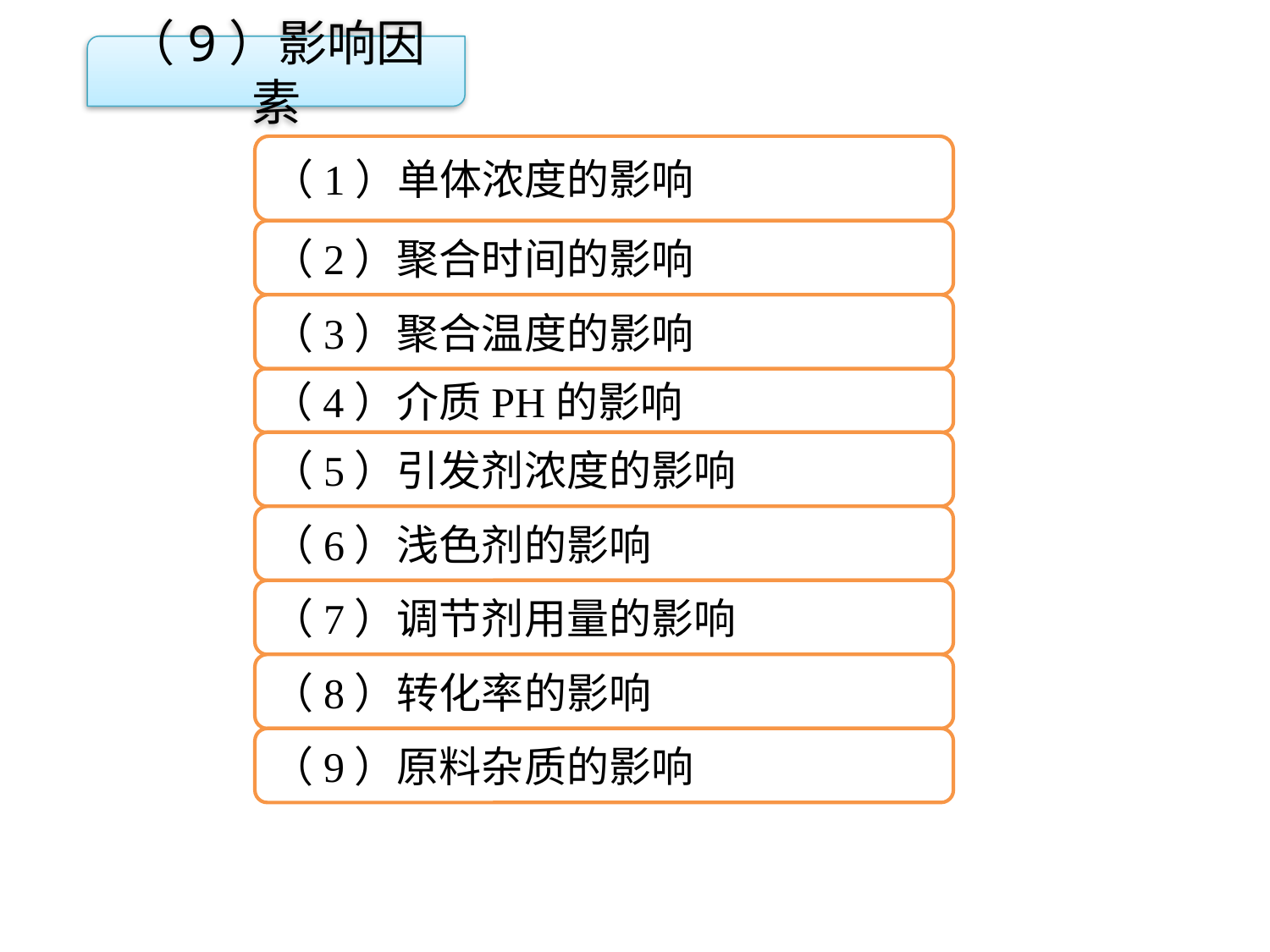

（9）影响因素
（1）单体浓度的影响
（2）聚合时间的影响
（3）聚合温度的影响
（4）介质PH的影响
（5）引发剂浓度的影响
（6）浅色剂的影响
（7）调节剂用量的影响
（8）转化率的影响
（9）原料杂质的影响
点击添加文本
点击添加文本
点击添加文本
点击添加文本